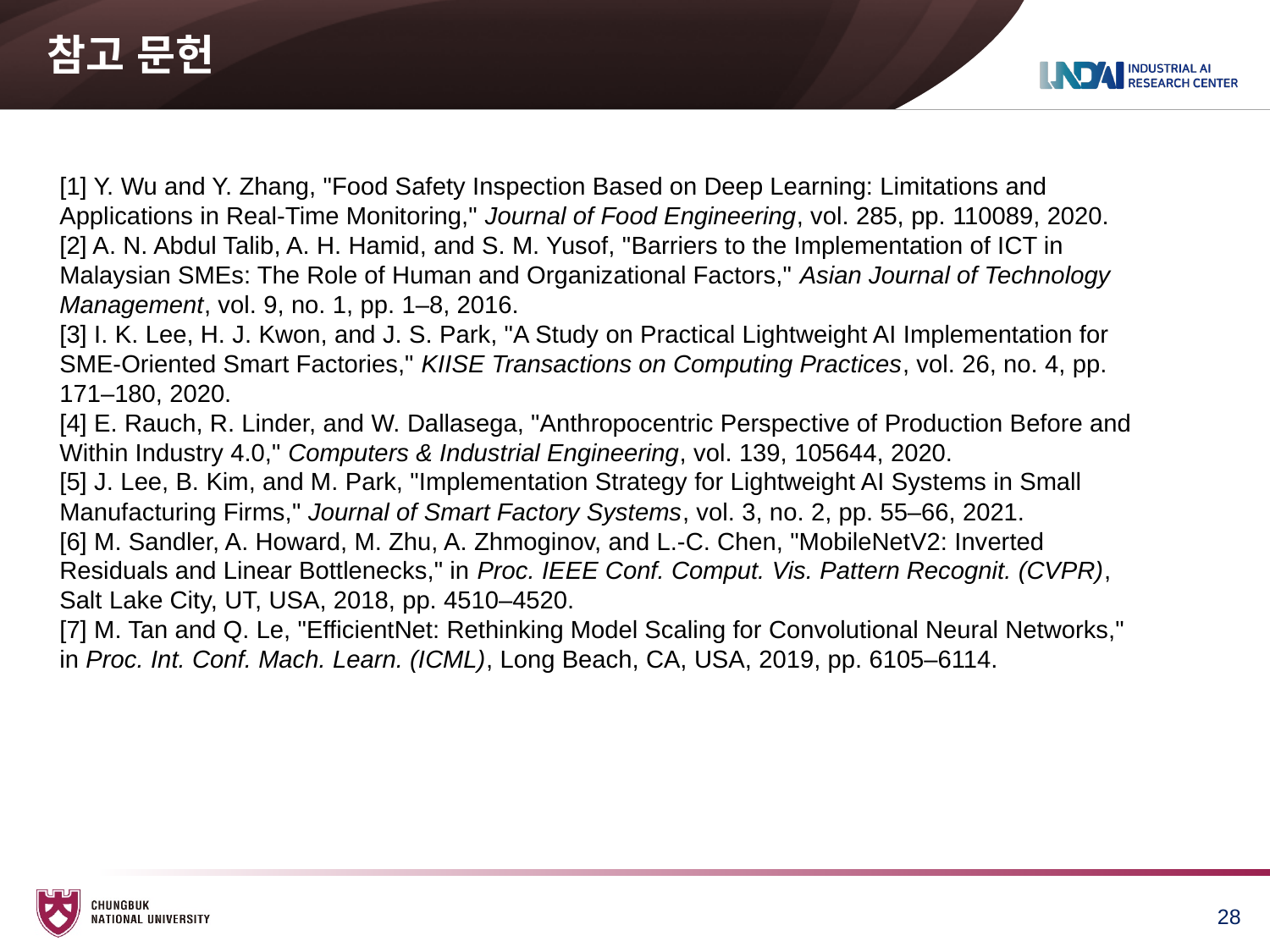

# 참고 문헌
[1] Y. Wu and Y. Zhang, "Food Safety Inspection Based on Deep Learning: Limitations and Applications in Real-Time Monitoring," Journal of Food Engineering, vol. 285, pp. 110089, 2020.
[2] A. N. Abdul Talib, A. H. Hamid, and S. M. Yusof, "Barriers to the Implementation of ICT in Malaysian SMEs: The Role of Human and Organizational Factors," Asian Journal of Technology Management, vol. 9, no. 1, pp. 1–8, 2016.
[3] I. K. Lee, H. J. Kwon, and J. S. Park, "A Study on Practical Lightweight AI Implementation for SME-Oriented Smart Factories," KIISE Transactions on Computing Practices, vol. 26, no. 4, pp. 171–180, 2020.
[4] E. Rauch, R. Linder, and W. Dallasega, "Anthropocentric Perspective of Production Before and Within Industry 4.0," Computers & Industrial Engineering, vol. 139, 105644, 2020.
[5] J. Lee, B. Kim, and M. Park, "Implementation Strategy for Lightweight AI Systems in Small Manufacturing Firms," Journal of Smart Factory Systems, vol. 3, no. 2, pp. 55–66, 2021.
[6] M. Sandler, A. Howard, M. Zhu, A. Zhmoginov, and L.-C. Chen, "MobileNetV2: Inverted Residuals and Linear Bottlenecks," in Proc. IEEE Conf. Comput. Vis. Pattern Recognit. (CVPR), Salt Lake City, UT, USA, 2018, pp. 4510–4520.
[7] M. Tan and Q. Le, "EfficientNet: Rethinking Model Scaling for Convolutional Neural Networks," in Proc. Int. Conf. Mach. Learn. (ICML), Long Beach, CA, USA, 2019, pp. 6105–6114.